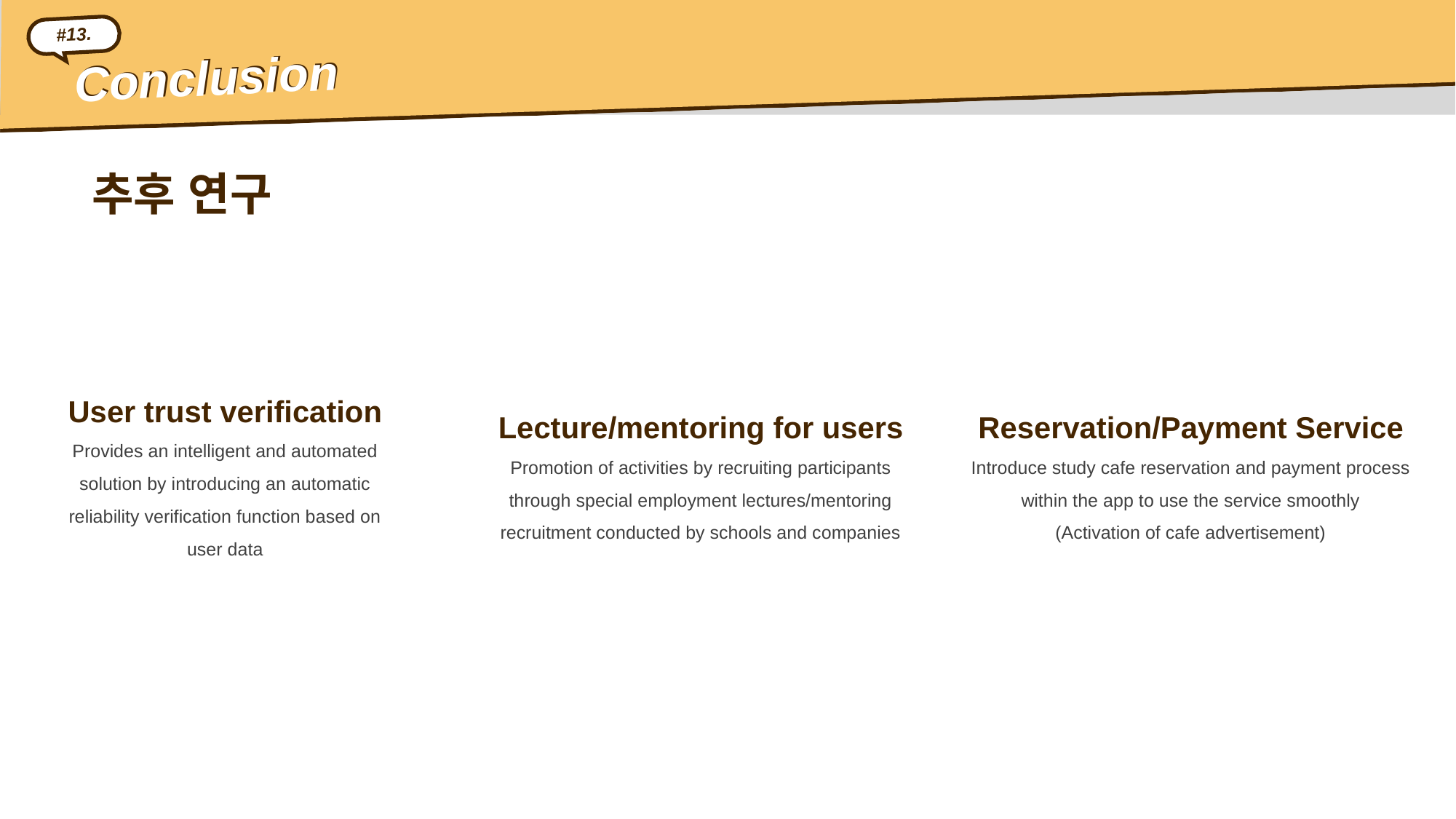

#13.
Conclusion
Conclusion
추후 연구
User trust verification
Provides an intelligent and automated solution by introducing an automatic reliability verification function based on user data
Lecture/mentoring for users
Promotion of activities by recruiting participants through special employment lectures/mentoring recruitment conducted by schools and companies
Reservation/Payment Service
Introduce study cafe reservation and payment process within the app to use the service smoothly
(Activation of cafe advertisement)